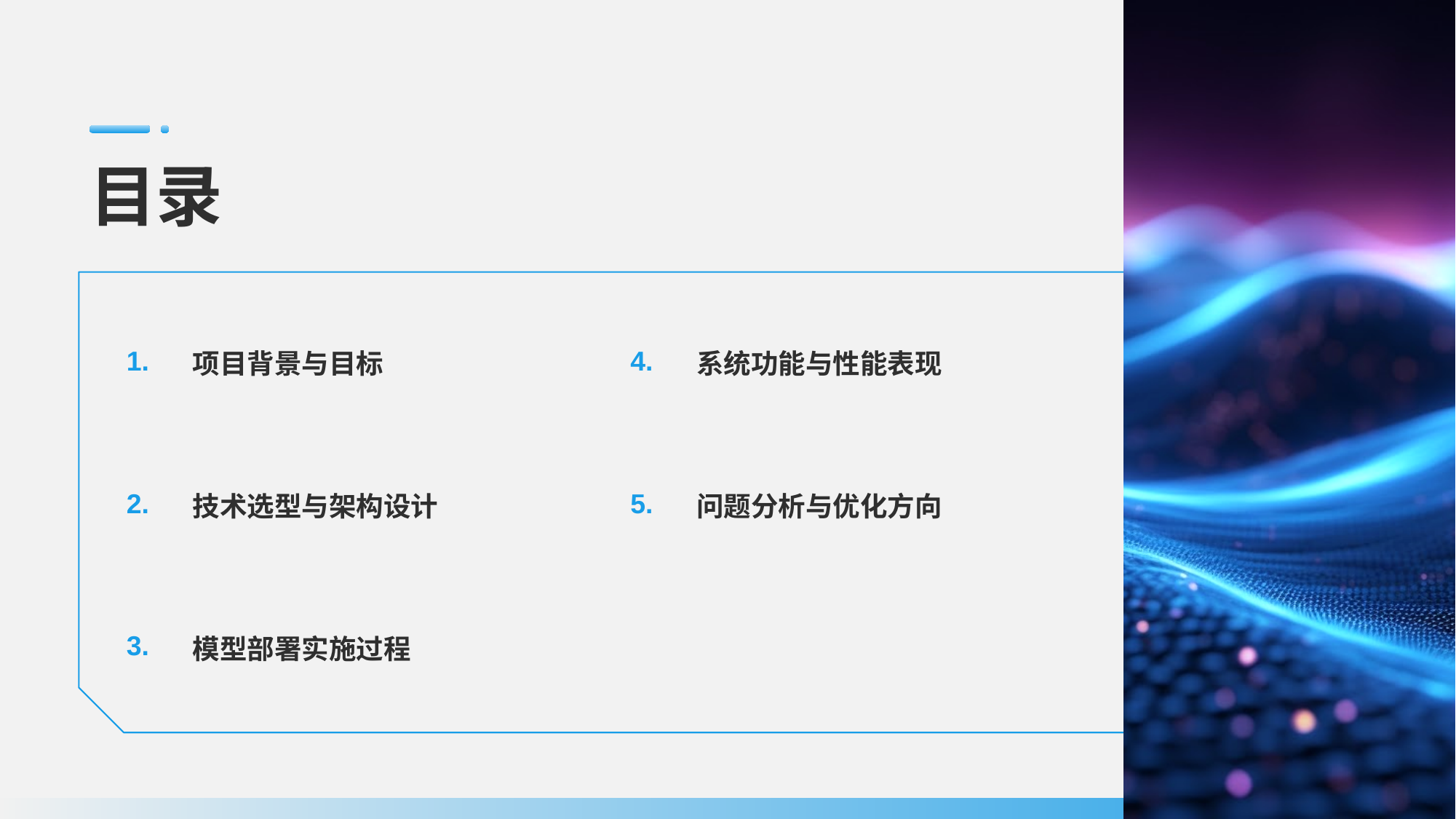

目录

项目背景与目标
1.
系统功能与性能表现
4.
技术选型与架构设计
2.
问题分析与优化方向
5.
模型部署实施过程
3.
#